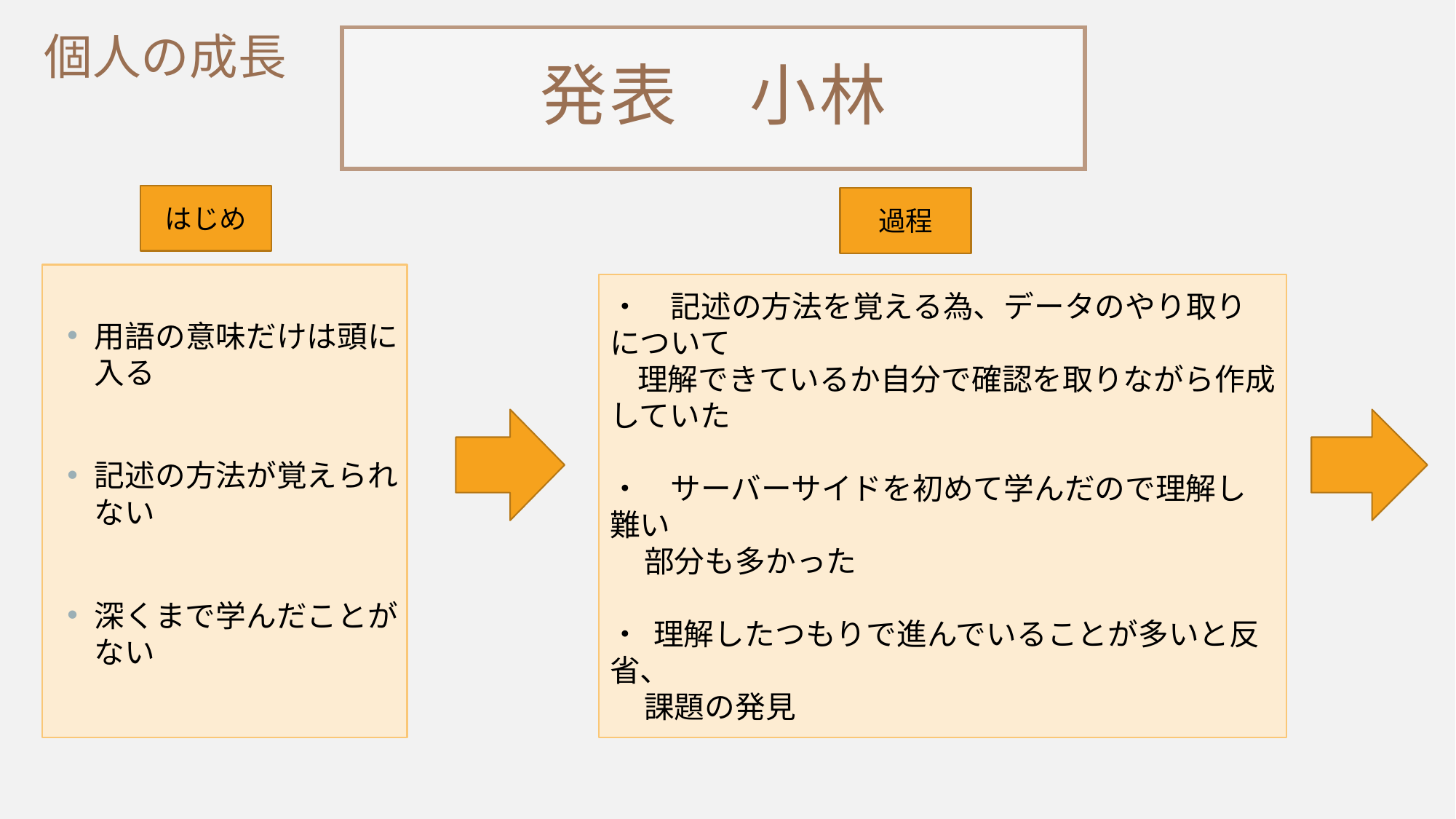

個人の成長
発表　小林
はじめ
過程

・　記述の方法を覚える為、データのやり取りについて
   理解できているか自分で確認を取りながら作成していた

・　サーバーサイドを初めて学んだので理解し難い
    部分も多かった

・  理解したつもりで進んでいることが多いと反省、
    課題の発見
用語の意味だけは頭に入る

記述の方法が覚えられない

深くまで学んだことがない